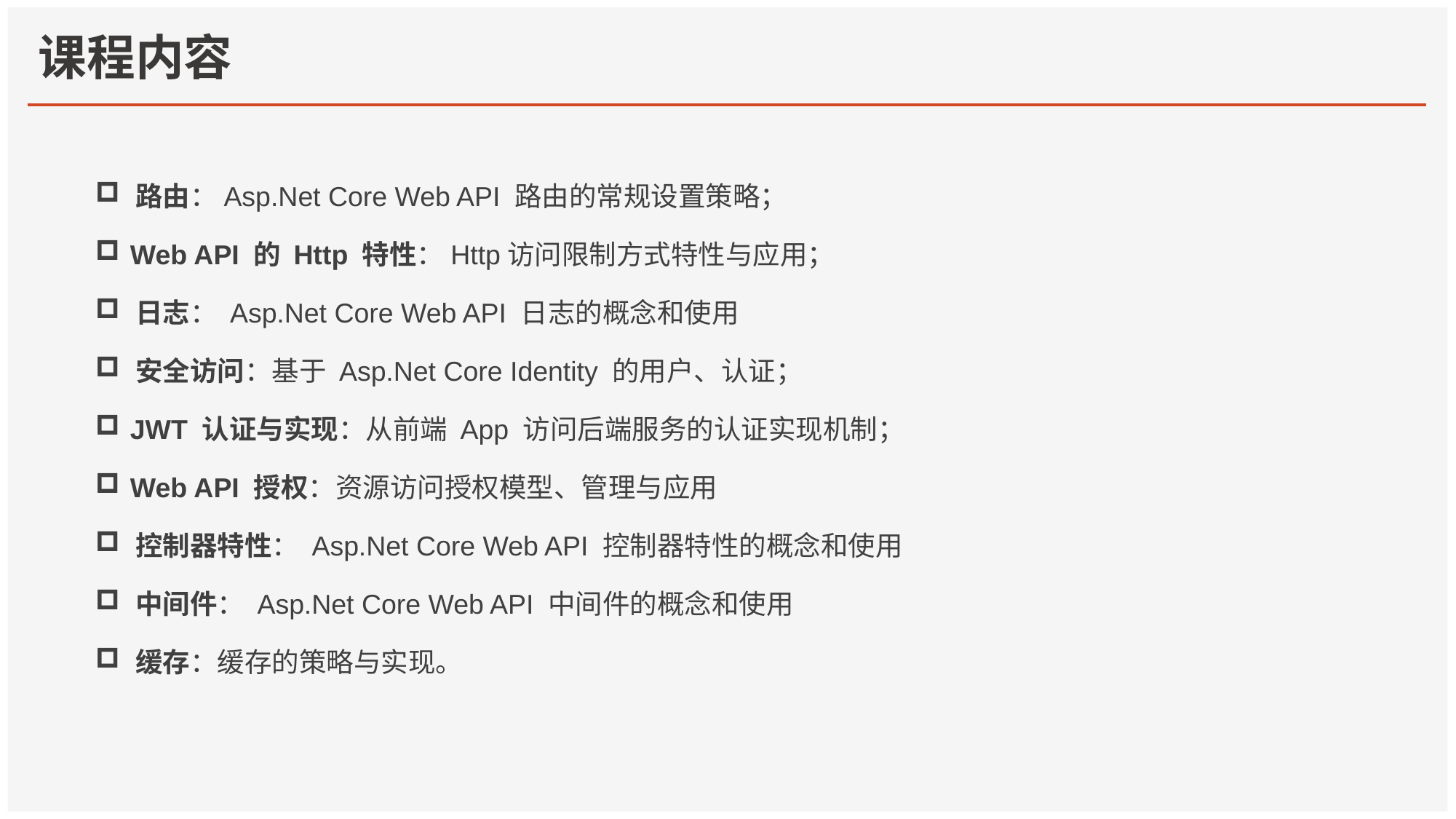

# 课程内容
 路由：Asp.Net Core Web API 路由的常规设置策略；
 Web API 的 Http 特性：Http访问限制方式特性与应用；
 日志： Asp.Net Core Web API 日志的概念和使用
 安全访问：基于 Asp.Net Core Identity 的用户、认证；
 JWT 认证与实现：从前端 App 访问后端服务的认证实现机制；
 Web API 授权：资源访问授权模型、管理与应用
 控制器特性： Asp.Net Core Web API 控制器特性的概念和使用
 中间件： Asp.Net Core Web API 中间件的概念和使用
 缓存：缓存的策略与实现。